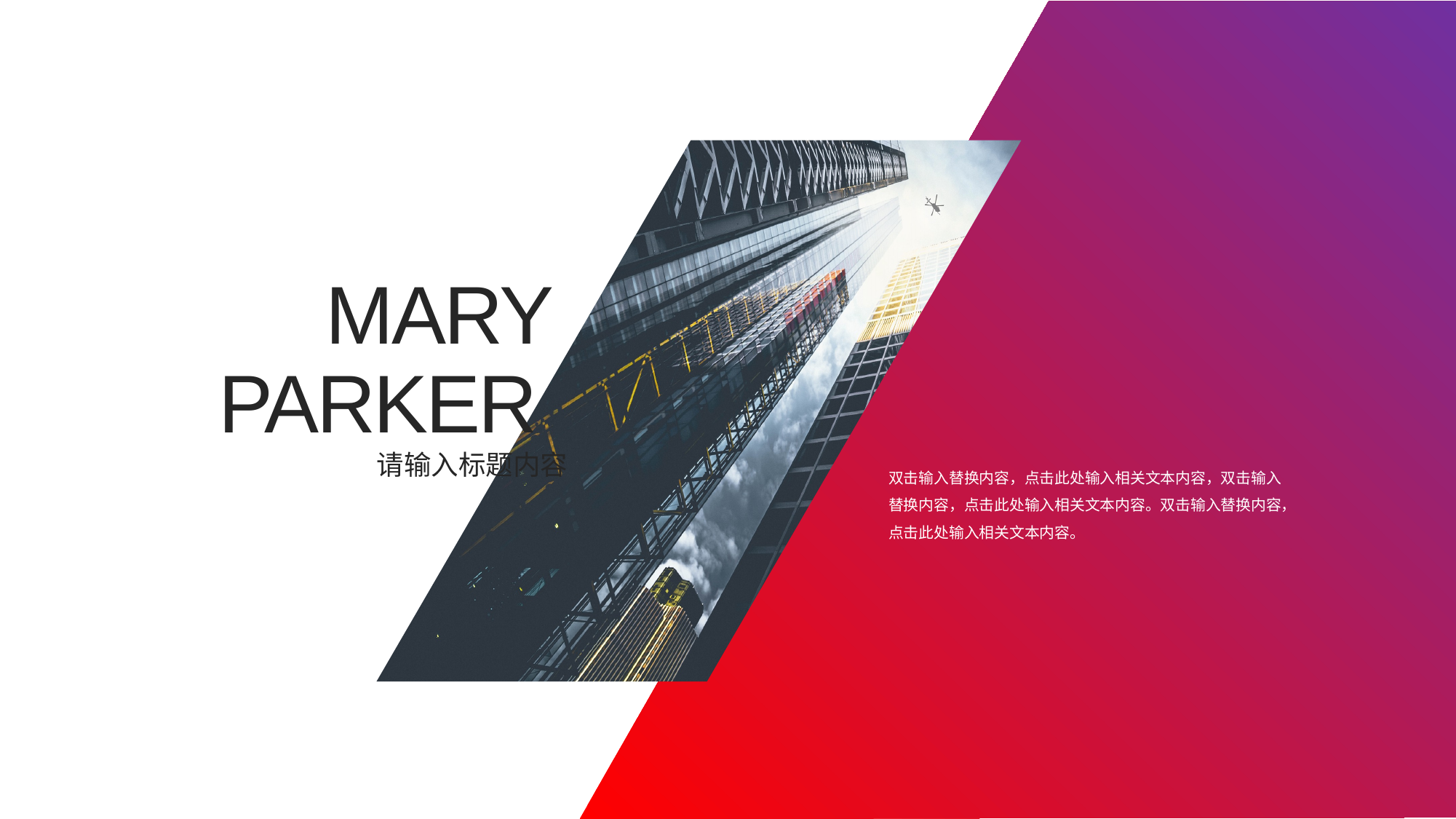

MARY
PARKER
请输入标题内容
双击输入替换内容，点击此处输入相关文本内容，双击输入替换内容，点击此处输入相关文本内容。双击输入替换内容，点击此处输入相关文本内容。